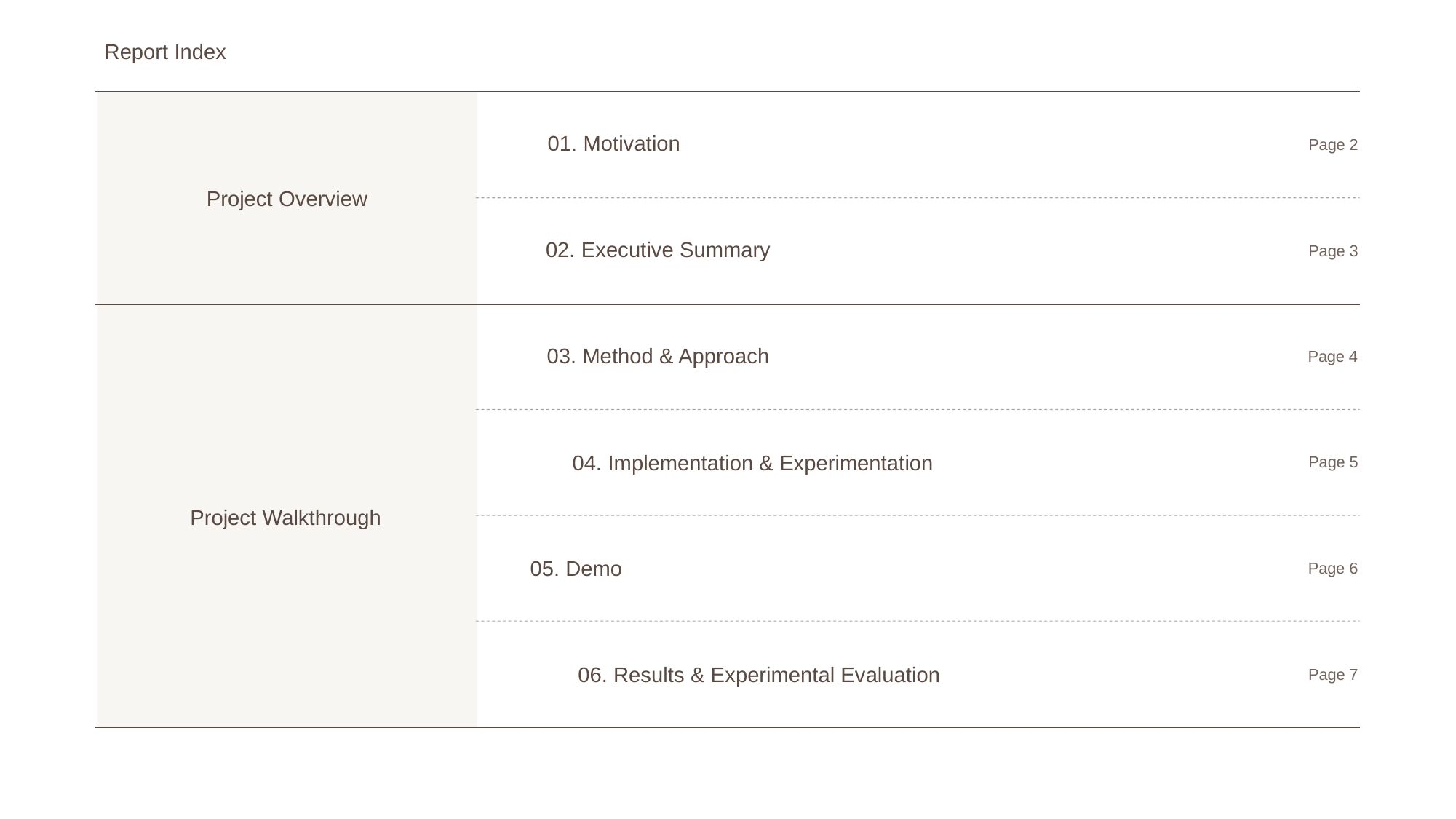

G마켓 산스 medium
Report Index
Montserrat semibold

나눔고딕

01. Motivation
Page 2
Project Overview

02. Executive Summary
Page 3

03. Method & Approach
Page 4
04. Implementation & Experimentation
Page 5
Project Walkthrough
05. Demo
Page 6
06. Results & Experimental Evaluation
Page 7